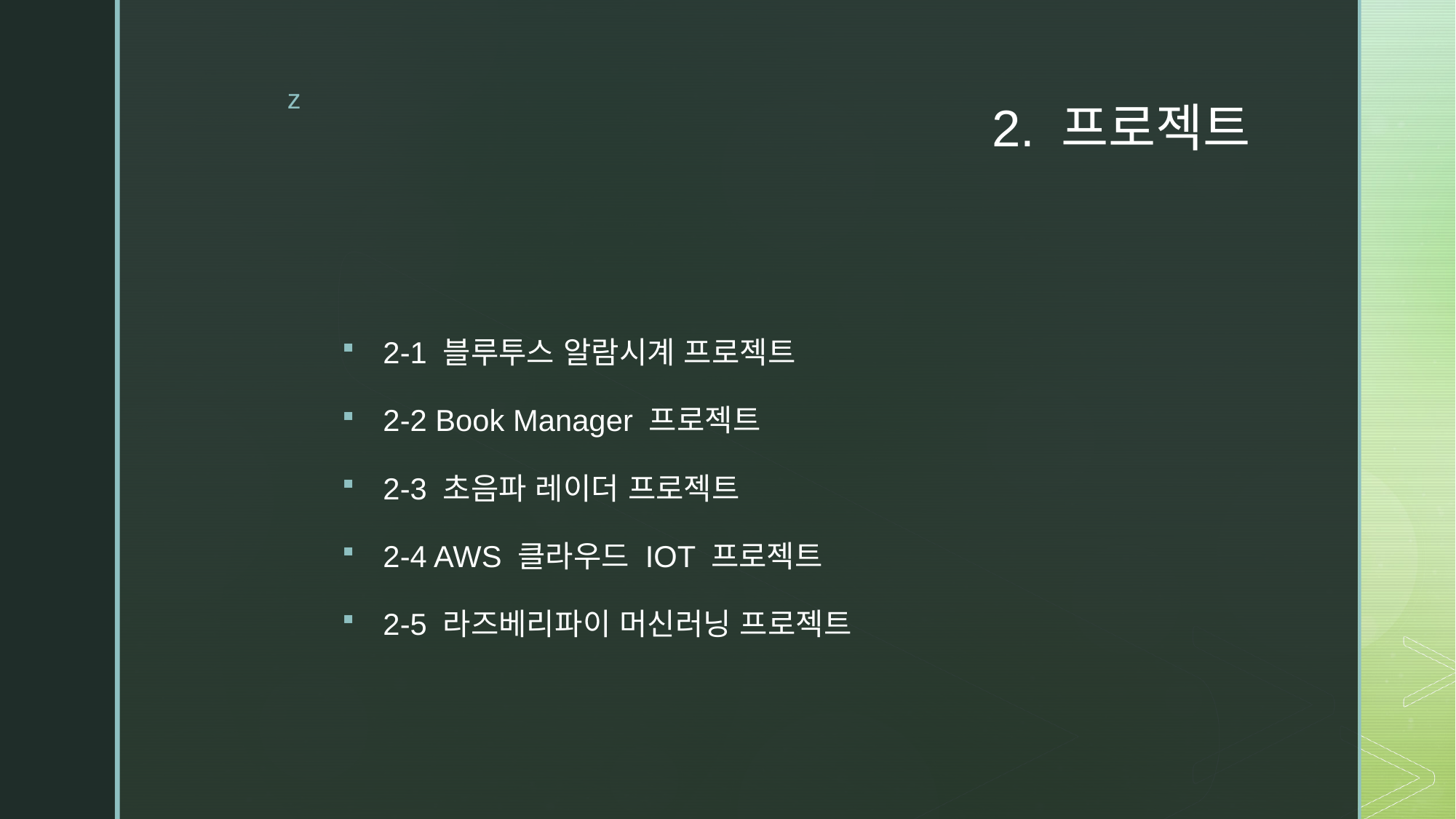

# 2. 프로젝트
2-1 블루투스 알람시계 프로젝트
2-2 Book Manager 프로젝트
2-3 초음파 레이더 프로젝트
2-4 AWS 클라우드 IOT 프로젝트
2-5 라즈베리파이 머신러닝 프로젝트